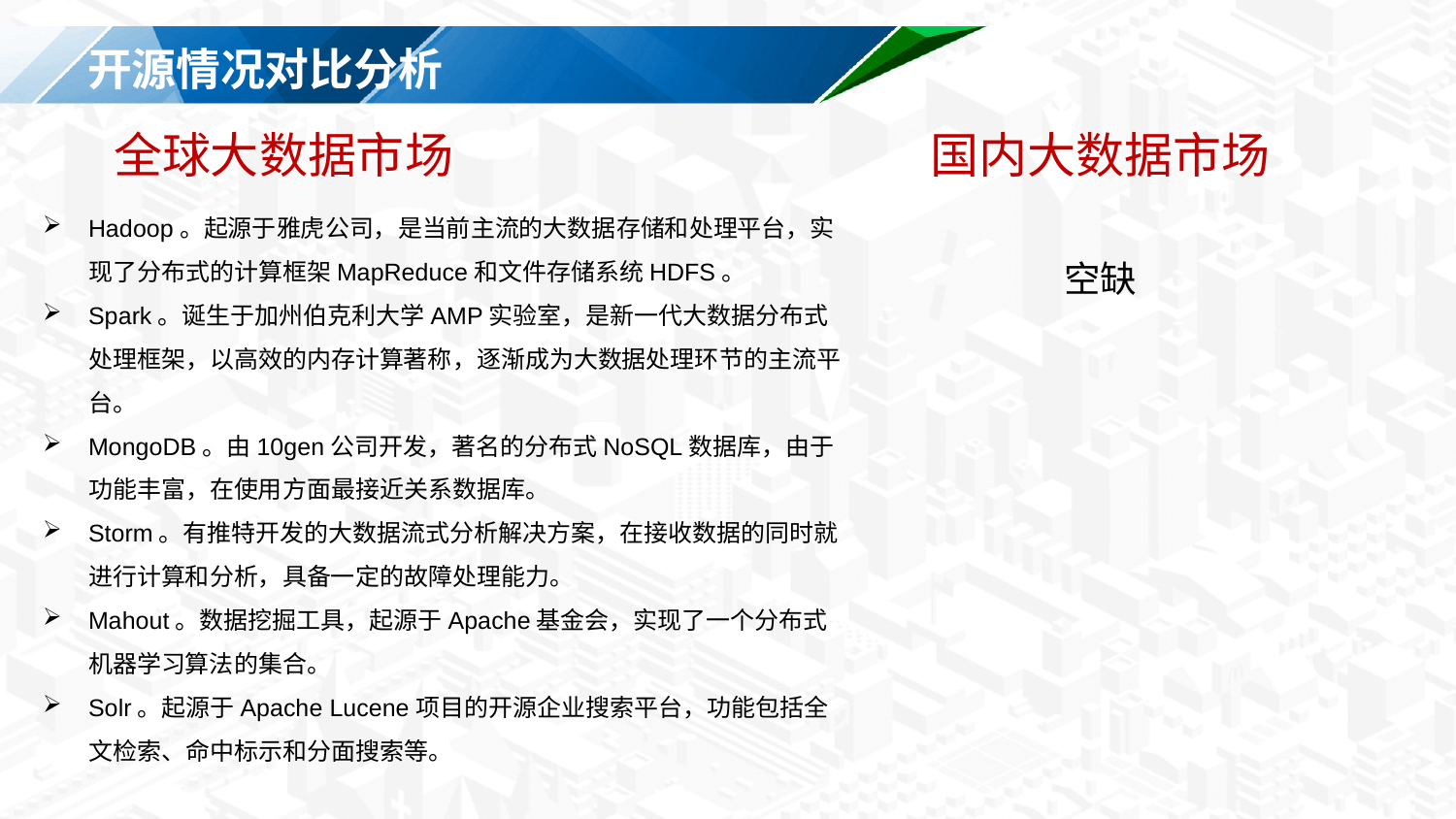

# 开源情况对比分析
国内大数据市场
全球大数据市场
Hadoop。起源于雅虎公司，是当前主流的大数据存储和处理平台，实现了分布式的计算框架MapReduce和文件存储系统HDFS。
Spark。诞生于加州伯克利大学AMP实验室，是新一代大数据分布式处理框架，以高效的内存计算著称，逐渐成为大数据处理环节的主流平台。
MongoDB。由10gen公司开发，著名的分布式NoSQL数据库，由于功能丰富，在使用方面最接近关系数据库。
Storm。有推特开发的大数据流式分析解决方案，在接收数据的同时就进行计算和分析，具备一定的故障处理能力。
Mahout。数据挖掘工具，起源于Apache基金会，实现了一个分布式机器学习算法的集合。
Solr。起源于Apache Lucene项目的开源企业搜索平台，功能包括全文检索、命中标示和分面搜索等。
空缺